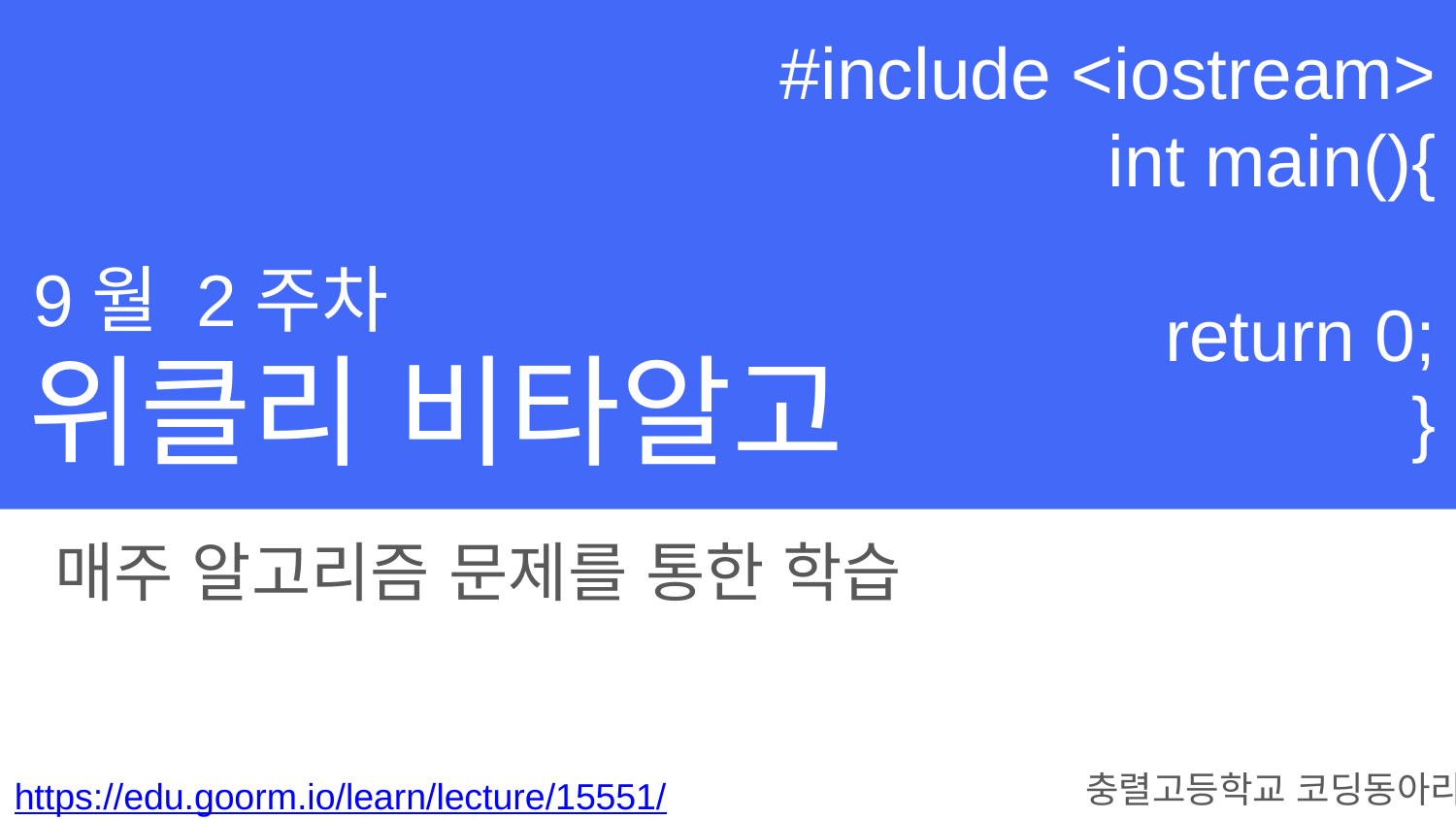

#include <iostream>
int main(){

return 0;
}
9월 2주차
위클리 비타알고
매주 알고리즘 문제를 통한 학습
충렬고등학교 코딩동아리
https://edu.goorm.io/learn/lecture/15551/매주-배송받는-알고리즘-프리미엄-알고리즘-위클리-비타알고-시즌2